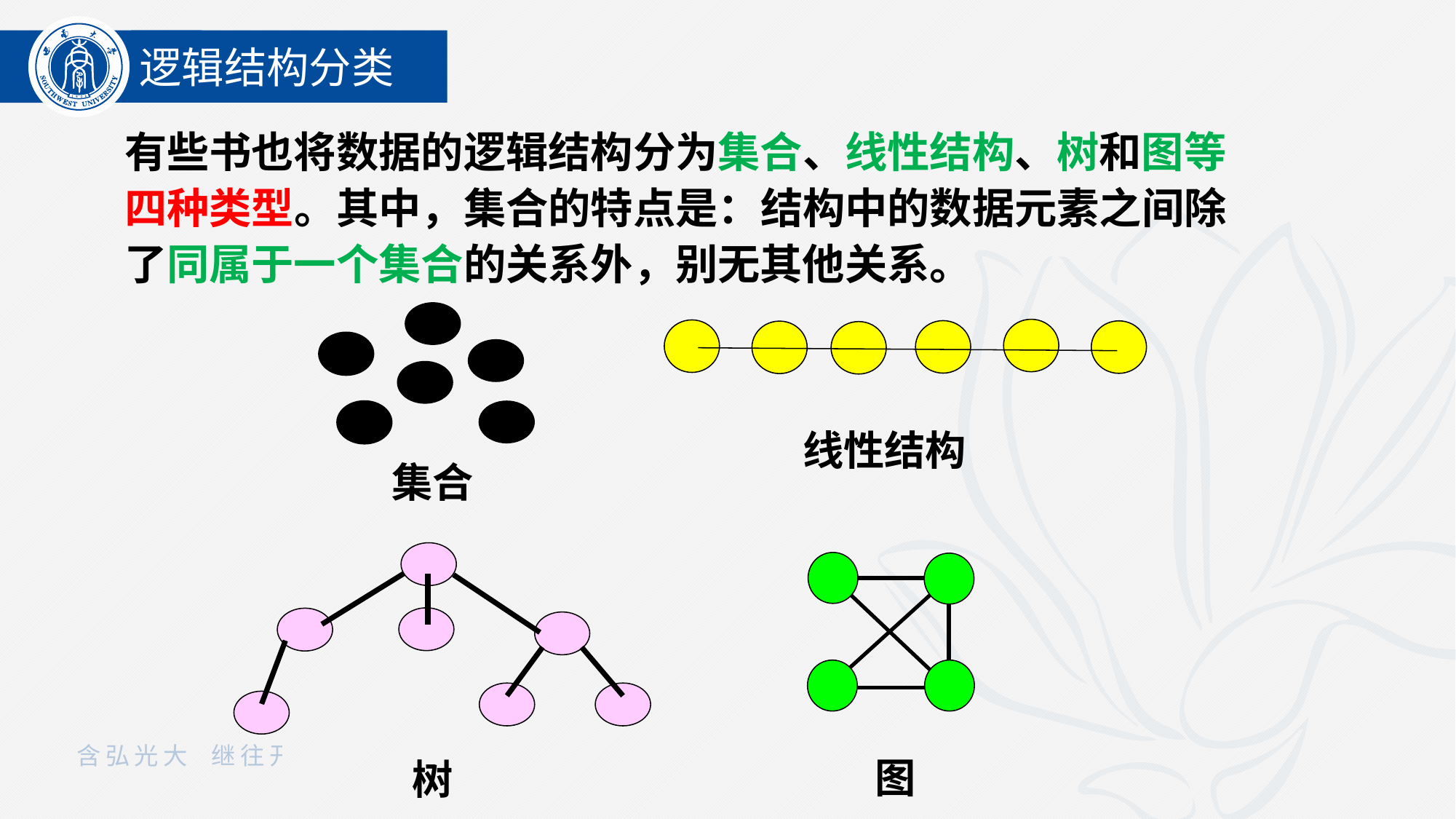

逻辑结构分类
有些书也将数据的逻辑结构分为集合、线性结构、树和图等四种类型。其中，集合的特点是：结构中的数据元素之间除了同属于一个集合的关系外，别无其他关系。

线性结构
集合

图
树